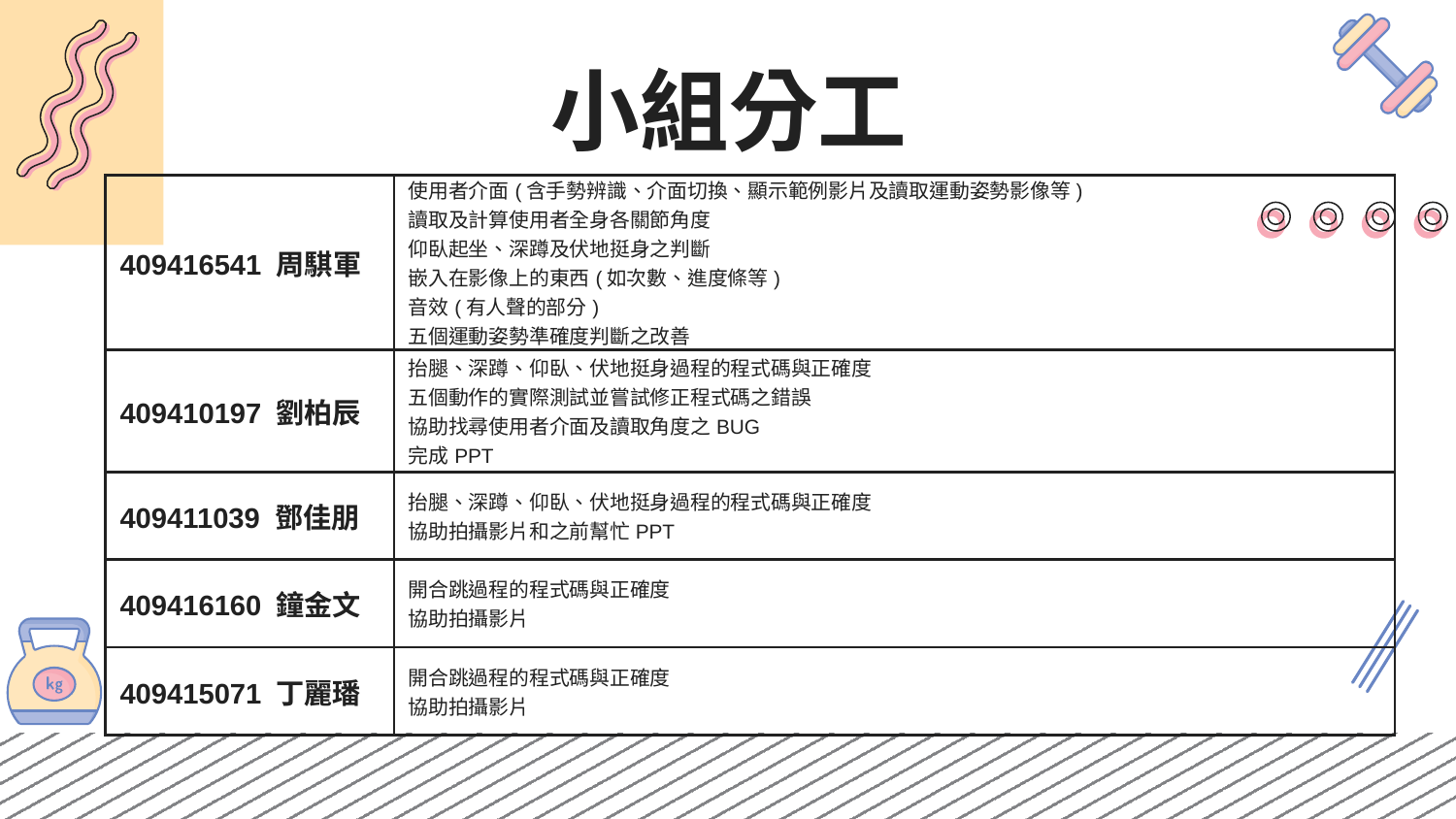

# 小組分工
| 409416541 周騏軍 | 使用者介面(含手勢辨識、介面切換、顯示範例影片及讀取運動姿勢影像等) 讀取及計算使用者全身各關節角度 仰臥起坐、深蹲及伏地挺身之判斷 嵌入在影像上的東西(如次數、進度條等) 音效(有人聲的部分) 五個運動姿勢準確度判斷之改善 |
| --- | --- |
| 409410197 劉柏辰 | 抬腿、深蹲、仰臥、伏地挺身過程的程式碼與正確度 五個動作的實際測試並嘗試修正程式碼之錯誤 協助找尋使用者介面及讀取角度之BUG 完成PPT |
| 409411039 鄧佳朋 | 抬腿、深蹲、仰臥、伏地挺身過程的程式碼與正確度 協助拍攝影片和之前幫忙PPT |
| 409416160 鐘金文 | 開合跳過程的程式碼與正確度 協助拍攝影片 |
| 409415071 丁麗璠 | 開合跳過程的程式碼與正確度 協助拍攝影片 |